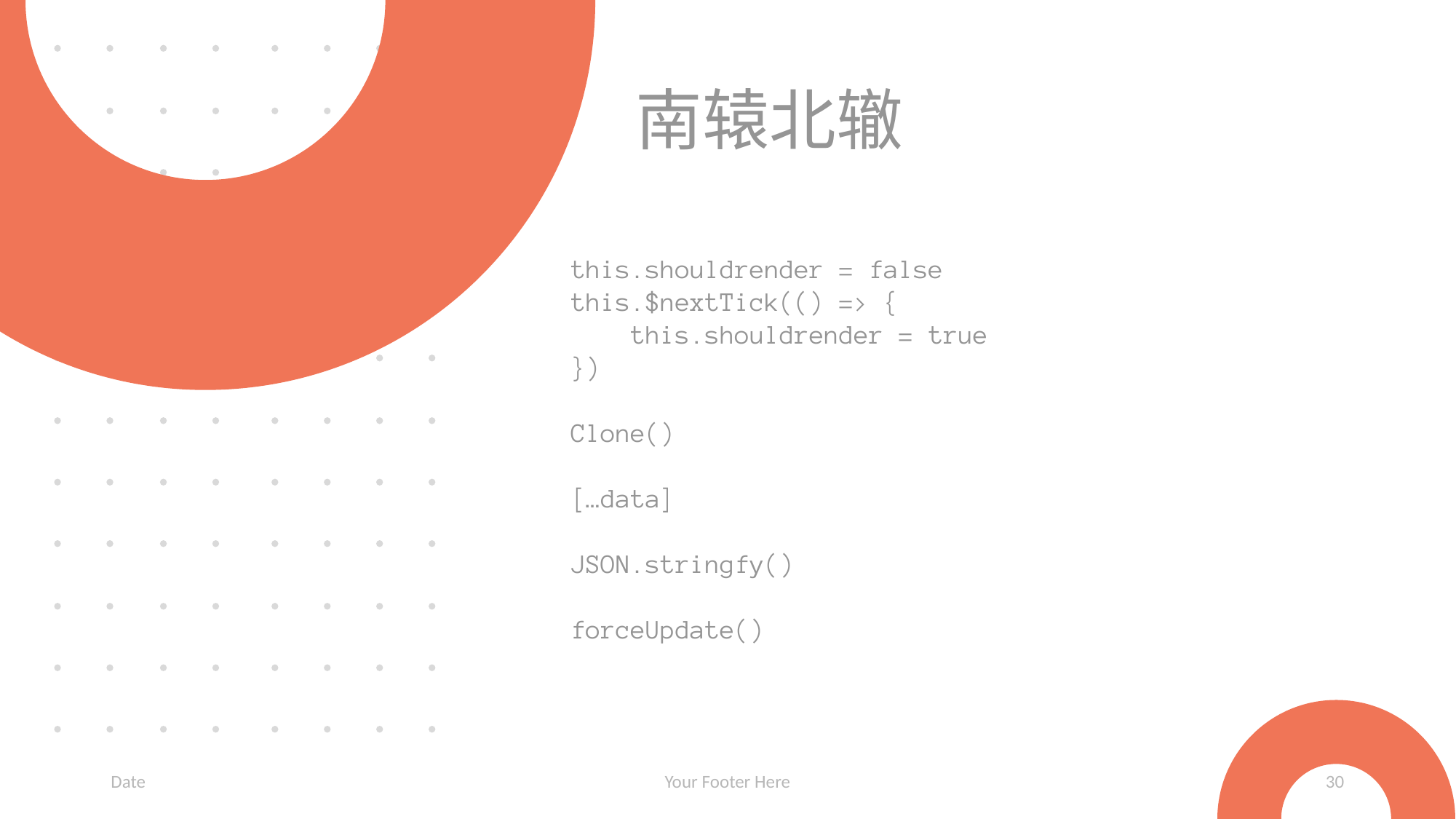

# 南辕北辙
this.shouldrender = false
this.$nextTick(() => {
    this.shouldrender = true
})

Clone()

[…data]

JSON.stringfy()

forceUpdate()
Date
Your Footer Here
30